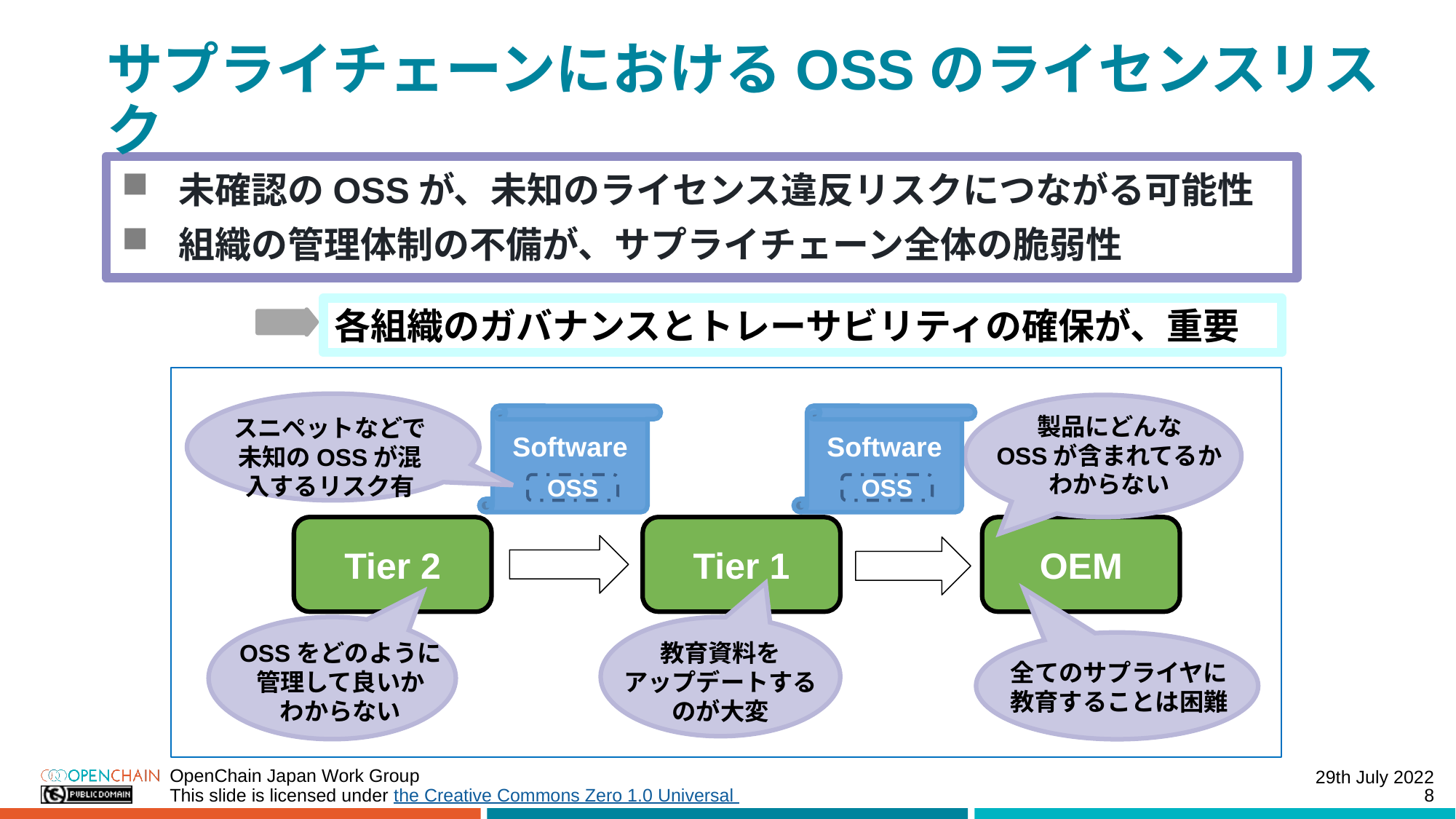

# サプライチェーンにおけるOSSのライセンスリスク

未確認のOSSが、未知のライセンス違反リスクにつながる可能性
組織の管理体制の不備が、サプライチェーン全体の脆弱性
各組織のガバナンスとトレーサビリティの確保が、重要

Software

Software

製品にどんな
OSSが含まれてるか
わからない
スニペットなどで未知のOSSが混入するリスク有
OSS
OSS
Tier 2
Tier 1
OEM

OSSをどのように
管理して良いか
わからない
教育資料を
アップデートするのが大変
全てのサプライヤに
教育することは困難
29th July 2022
OpenChain Japan Work Group
8